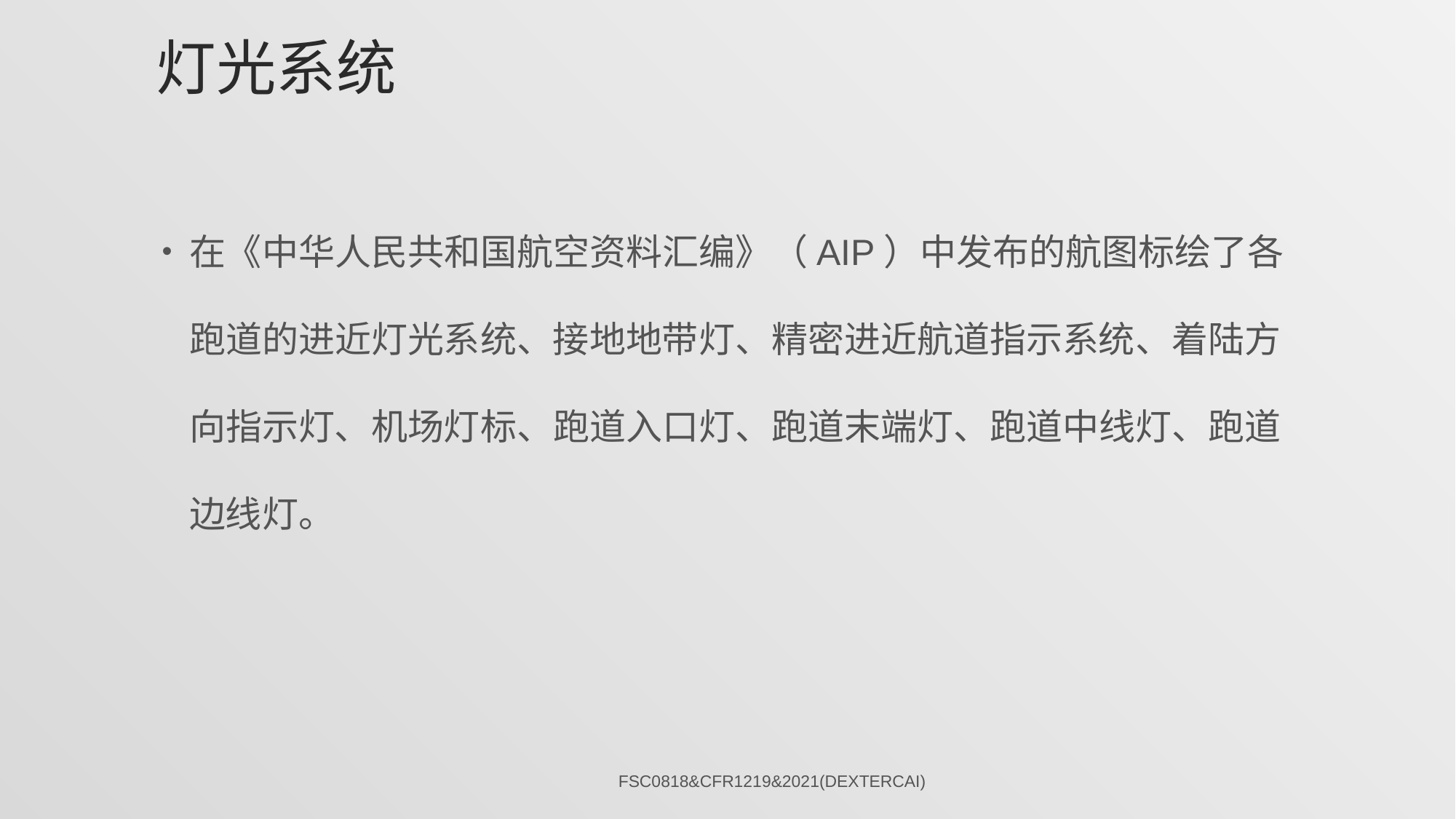

# 灯光系统
在《中华人民共和国航空资料汇编》（AIP）中发布的航图标绘了各跑道的进近灯光系统、接地地带灯、精密进近航道指示系统、着陆方向指示灯、机场灯标、跑道入口灯、跑道末端灯、跑道中线灯、跑道边线灯。
FSC0818&CFR1219&2021(DexterCai)